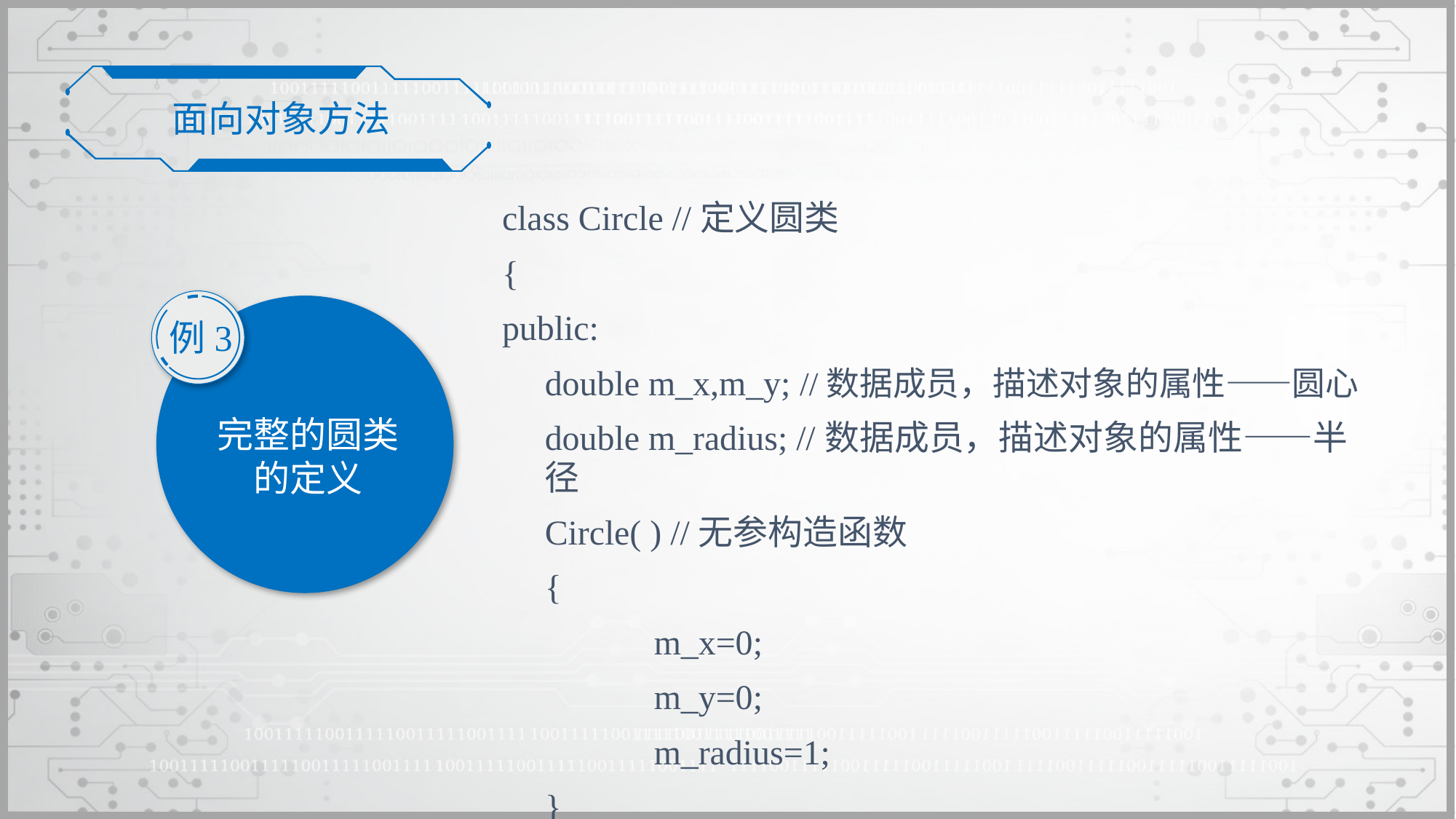

面向对象方法
class Circle //定义圆类
{
public:
	double m_x,m_y; //数据成员，描述对象的属性——圆心
	double m_radius; //数据成员，描述对象的属性——半径
	Circle( ) //无参构造函数
	{
		m_x=0;
		m_y=0;
		m_radius=1;
	}

例3

完整的圆类的定义